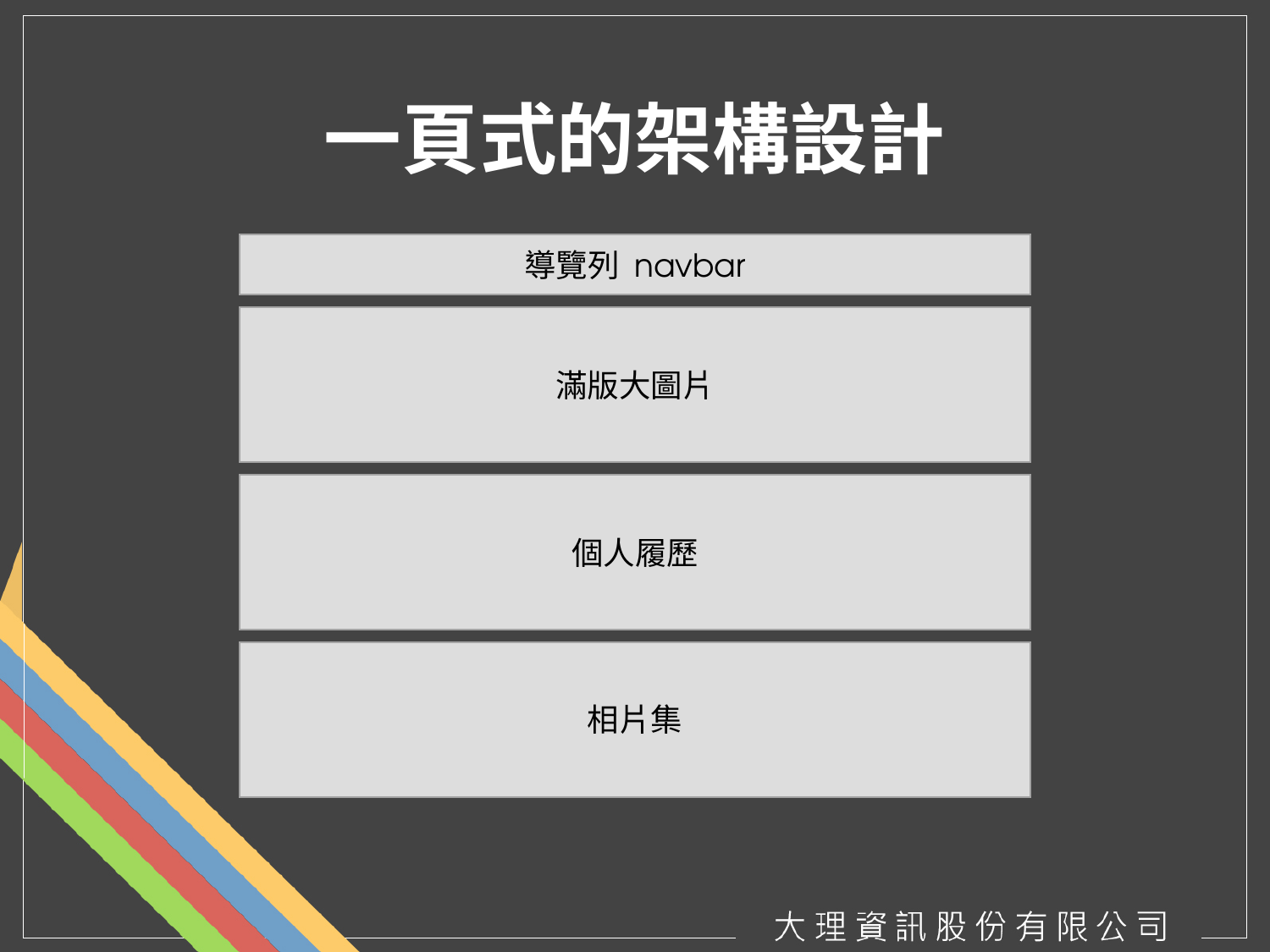

# 一頁式的架構設計
導覽列 navbar
滿版大圖片
個人履歷
相片集